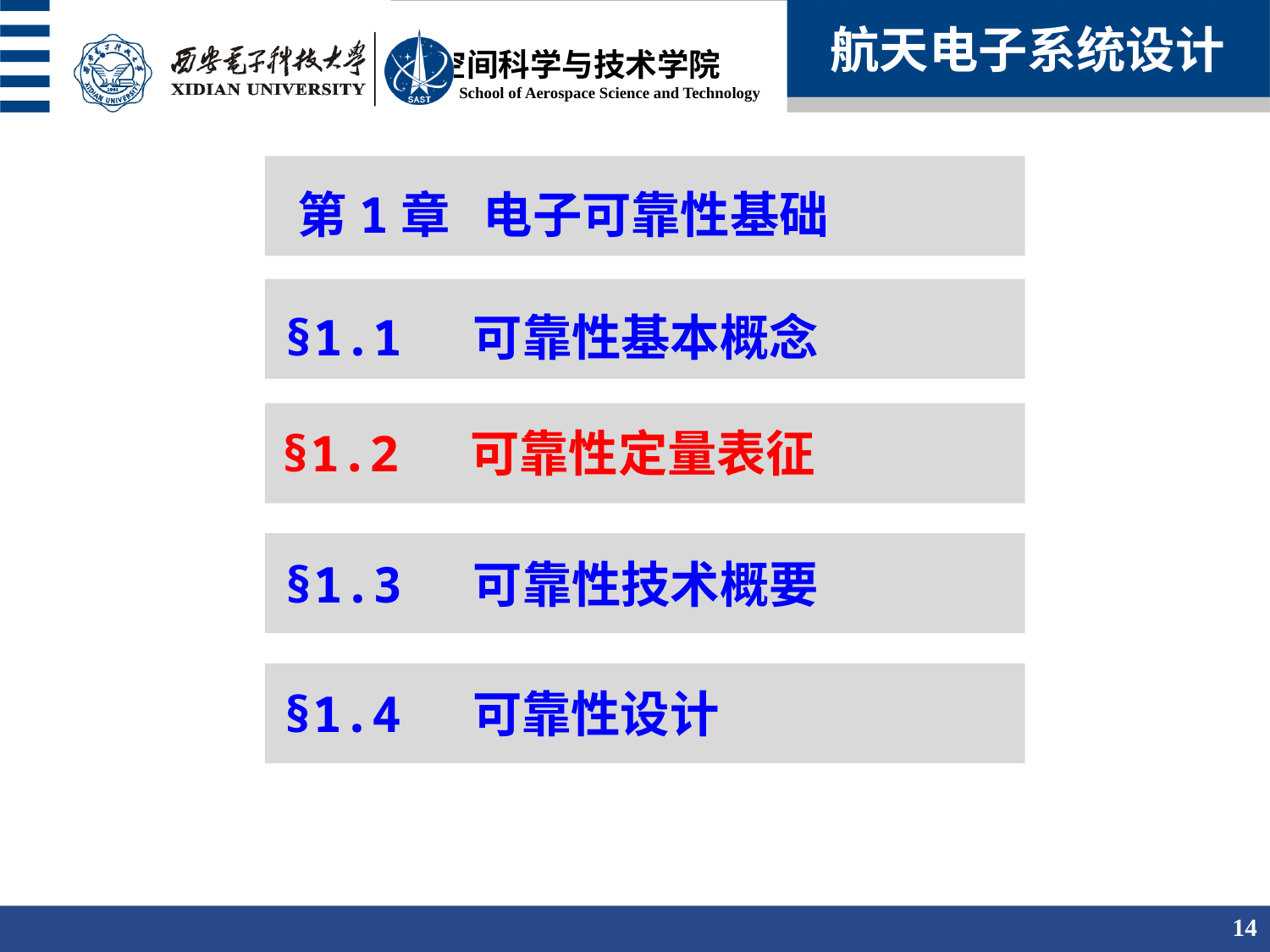

航天电子系统设计

第1章   电子可靠性基础

§1.1  可靠性基本概念

§1.2  可靠性定量表征

§1.3  可靠性技术概要

§1.4  可靠性设计